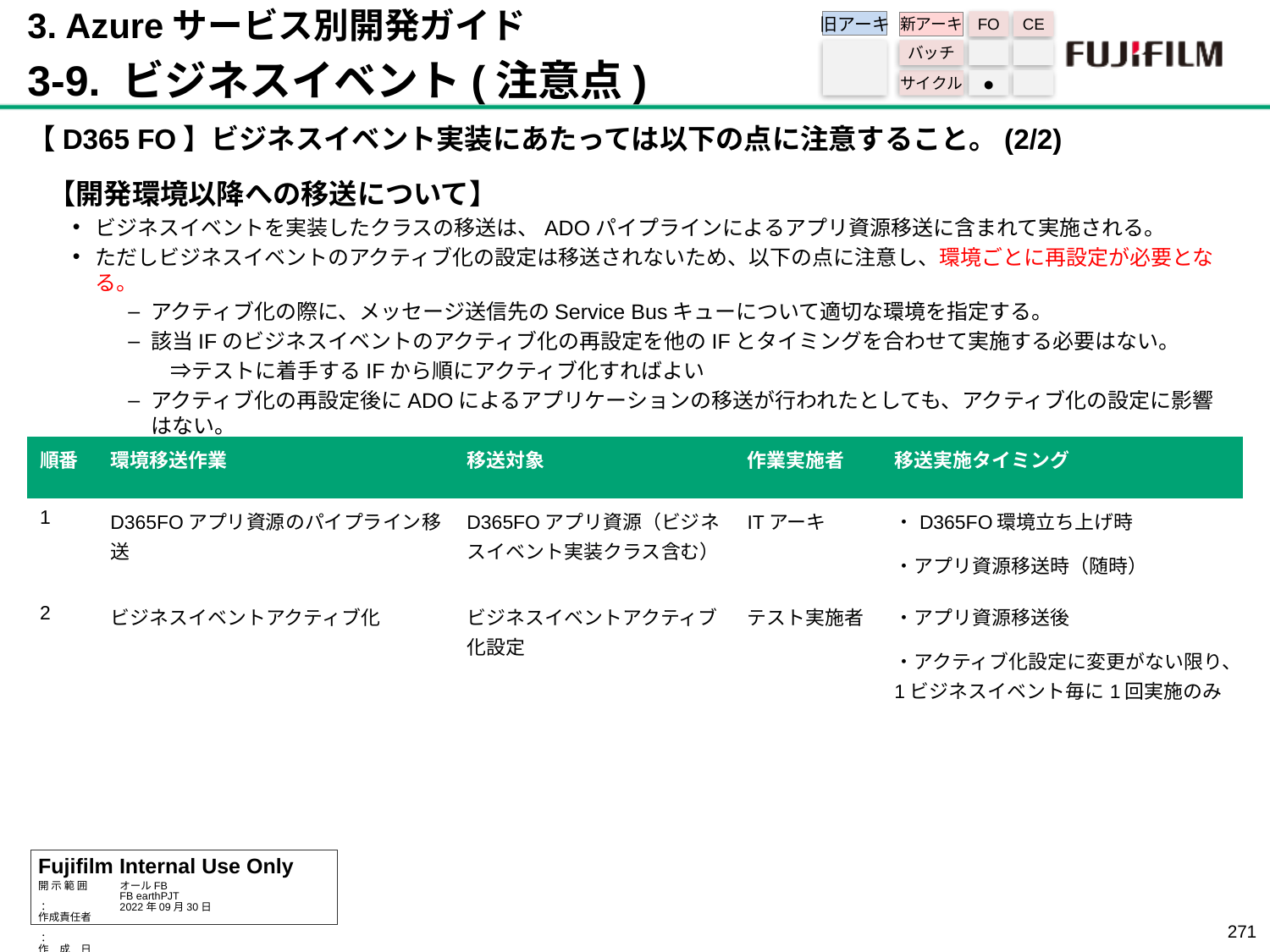

3. Azureサービス別開発ガイド
3-9. ビジネスイベント(注意点)
旧アーキ
FO
CE
新アーキ
バッチ

サイクル
●

【D365 FO】ビジネスイベント実装にあたっては以下の点に注意すること。(2/2)

【開発環境以降への移送について】
ビジネスイベントを実装したクラスの移送は、ADOパイプラインによるアプリ資源移送に含まれて実施される。
ただしビジネスイベントのアクティブ化の設定は移送されないため、以下の点に注意し、環境ごとに再設定が必要となる。
アクティブ化の際に、メッセージ送信先のService Busキューについて適切な環境を指定する。
該当IFのビジネスイベントのアクティブ化の再設定を他のIFとタイミングを合わせて実施する必要はない。
　　⇒テストに着手するIFから順にアクティブ化すればよい
アクティブ化の再設定後にADOによるアプリケーションの移送が行われたとしても、アクティブ化の設定に影響はない。

| 順番 | 環境移送作業 | 移送対象 | 作業実施者 | 移送実施タイミング |
| --- | --- | --- | --- | --- |
| 1 | D365FOアプリ資源のパイプライン移送 | D365FOアプリ資源（ビジネスイベント実装クラス含む） | ITアーキ | ・D365FO環境立ち上げ時 ・アプリ資源移送時（随時） |
| 2 | ビジネスイベントアクティブ化 | ビジネスイベントアクティブ化設定 | テスト実施者 | ・アプリ資源移送後 ・アクティブ化設定に変更がない限り、1ビジネスイベント毎に1回実施のみ |
271